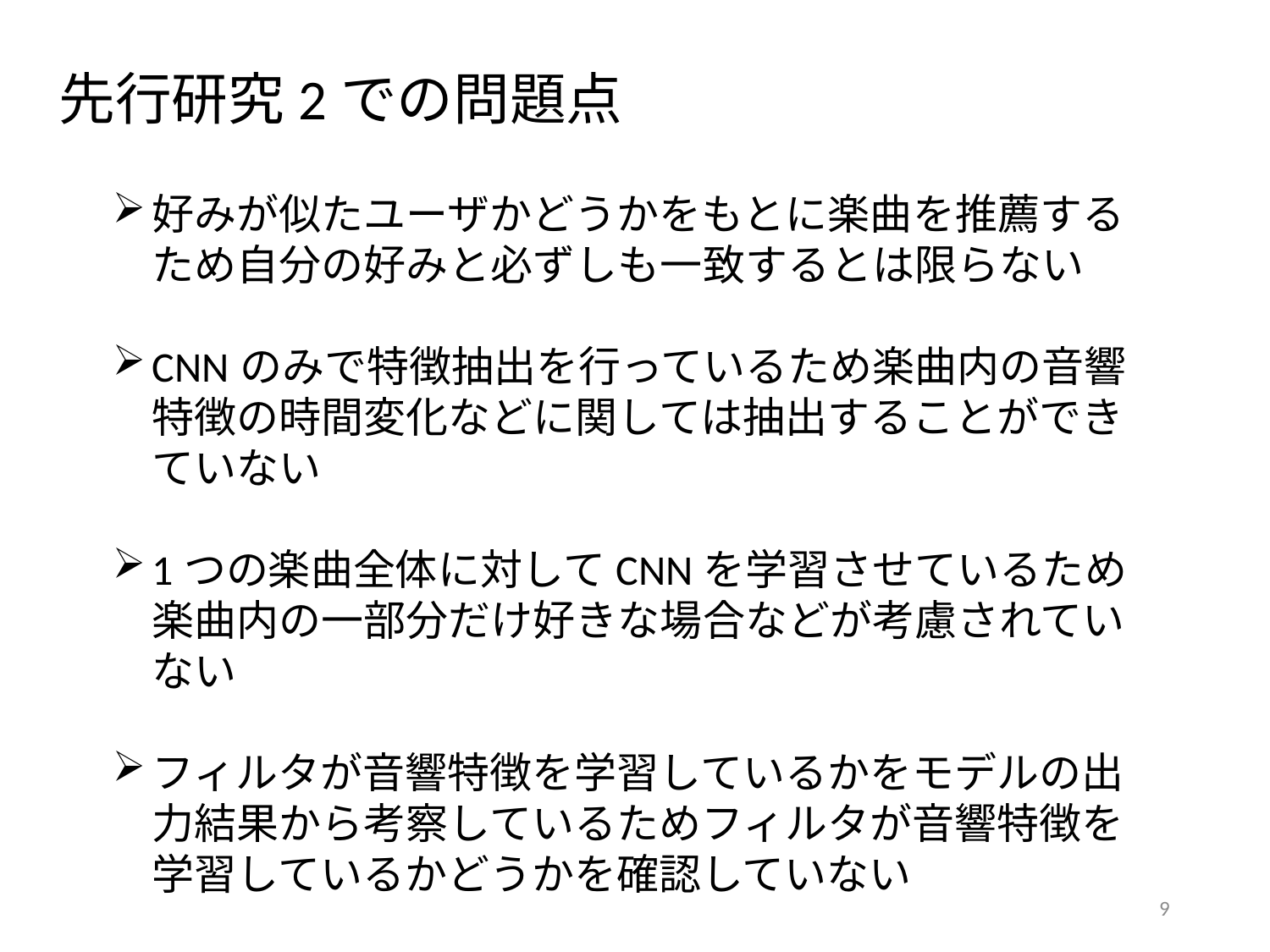

先行研究2での問題点
好みが似たユーザかどうかをもとに楽曲を推薦するため自分の好みと必ずしも一致するとは限らない

CNNのみで特徴抽出を行っているため楽曲内の音響特徴の時間変化などに関しては抽出することができていない

1つの楽曲全体に対してCNNを学習させているため楽曲内の一部分だけ好きな場合などが考慮されていない

フィルタが音響特徴を学習しているかをモデルの出力結果から考察しているためフィルタが音響特徴を学習しているかどうかを確認していない
9